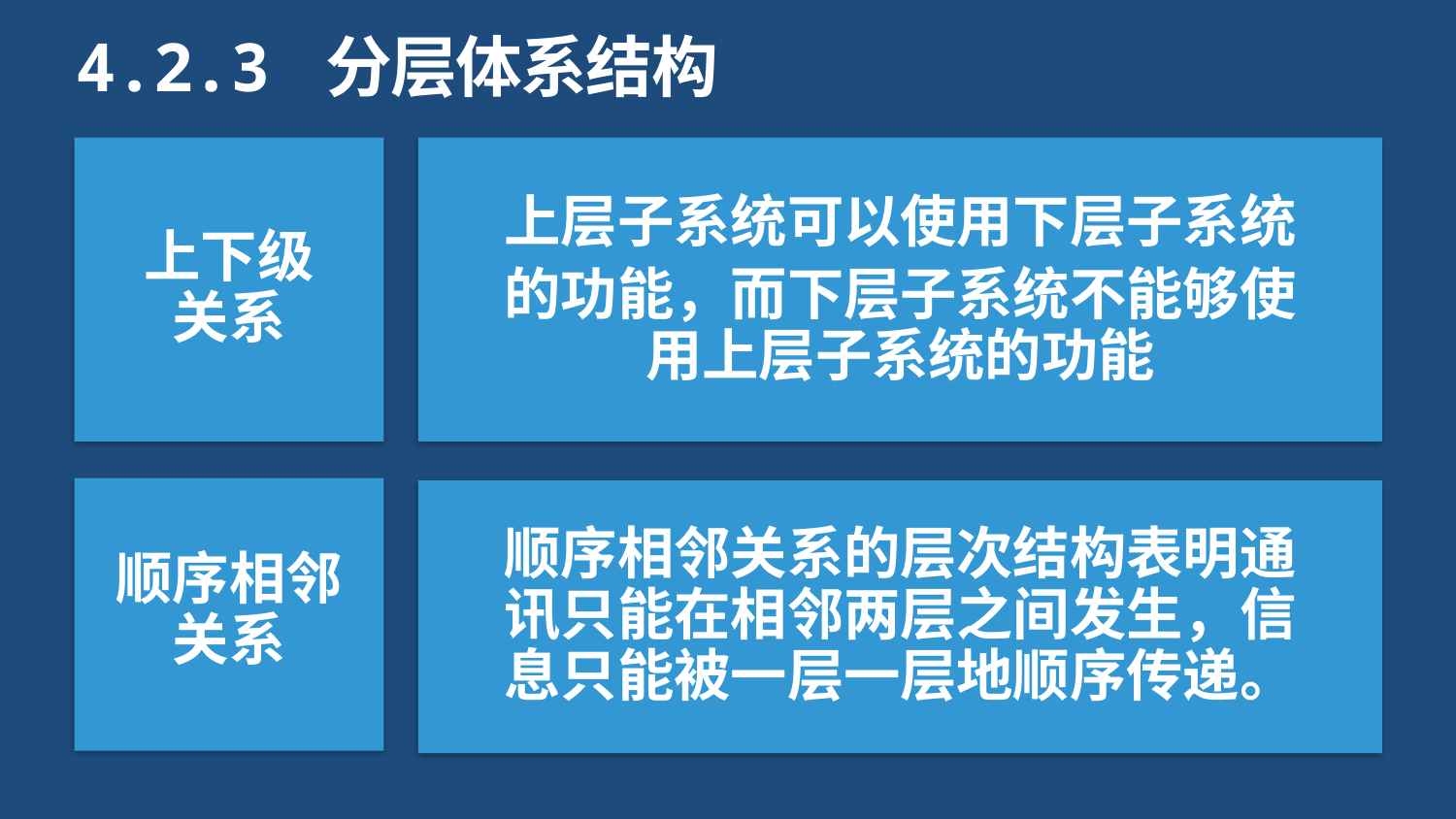

4.2.3 分层体系结构

上下级
关系

上层子系统可以使用下层子系统
的功能，而下层子系统不能够使用上层子系统的功能

顺序相邻关系

顺序相邻关系的层次结构表明通讯只能在相邻两层之间发生，信息只能被一层一层地顺序传递。